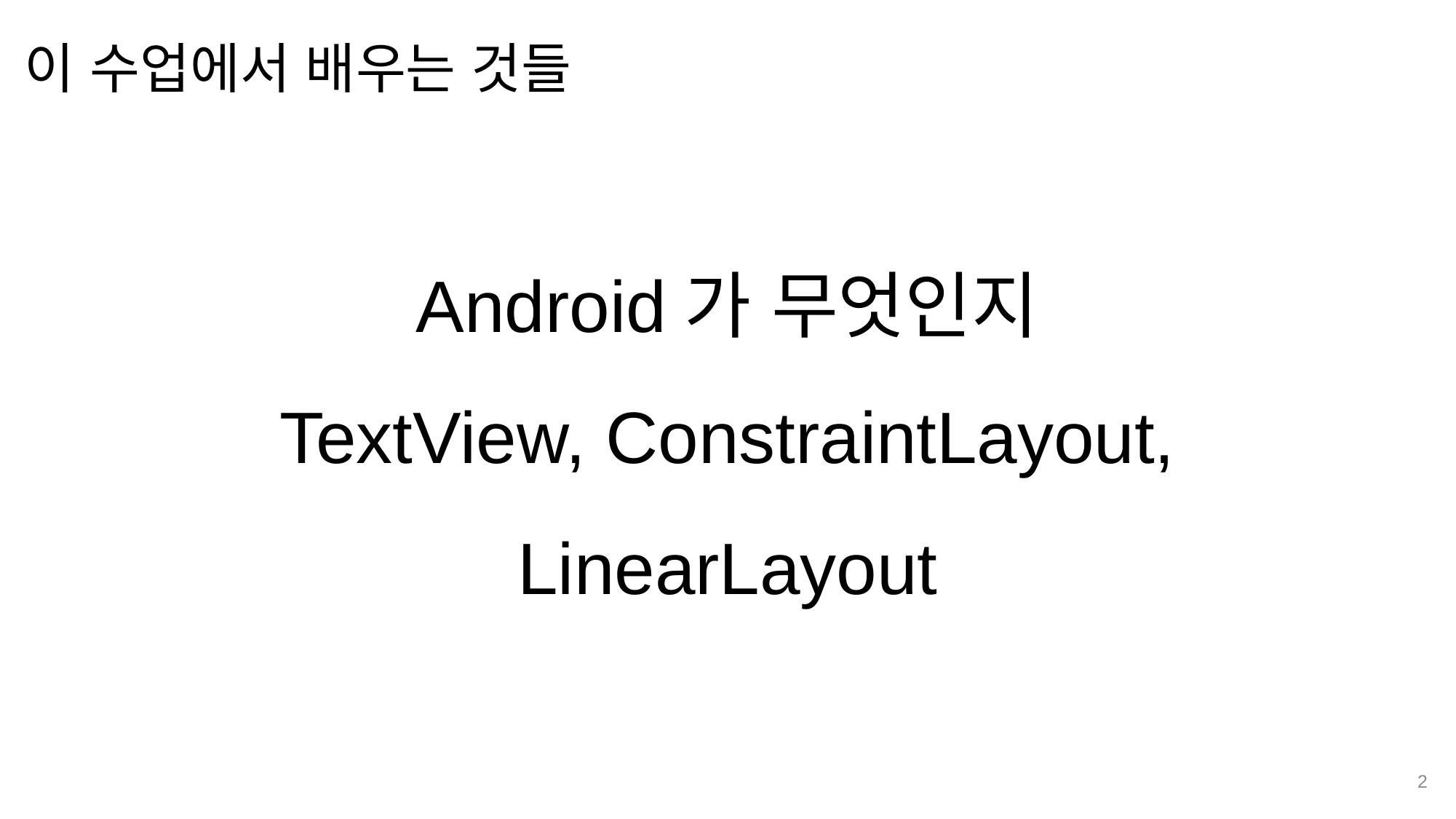

이 수업에서 배우는 것들
나눔스퀘어OTF ExtraBold
나눔스퀘어OTF Bold
나눔스퀘어OTF
Android가 무엇인지
TextView, ConstraintLayout,
LinearLayout
나눔스퀘어_ac ExtraBold
나눔스퀘어_ac Bold
나눔스퀘어_ac
나눔스퀘어 ExtraBold
나눔스퀘어 Bold
나눔스퀘어
나눔스퀘어 Light
2